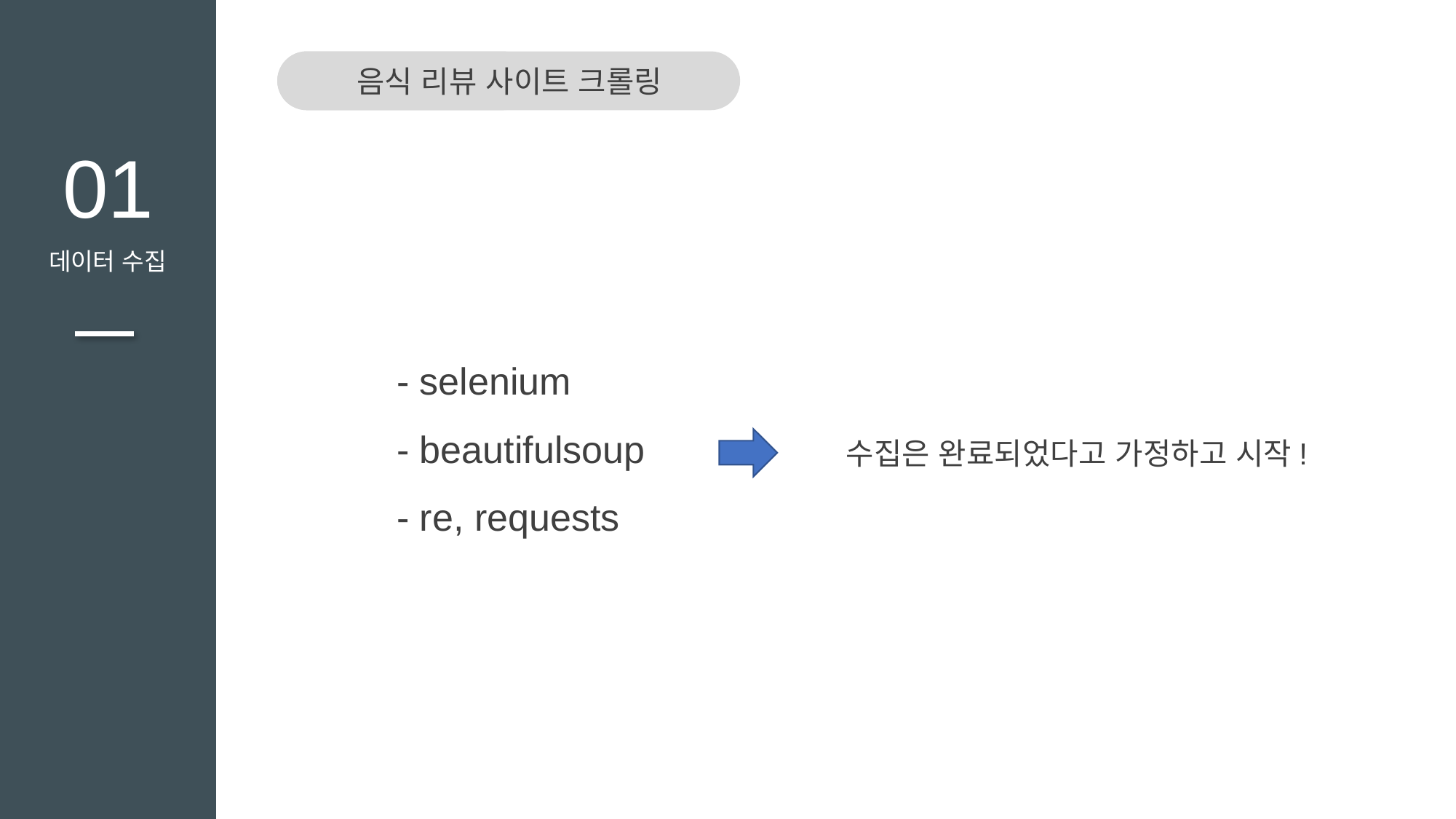

음식 리뷰 사이트 크롤링
TITLE을 입력하세요
01
데이터 수집
- selenium
- beautifulsoup
- re, requests

수집은 완료되었다고 가정하고 시작!